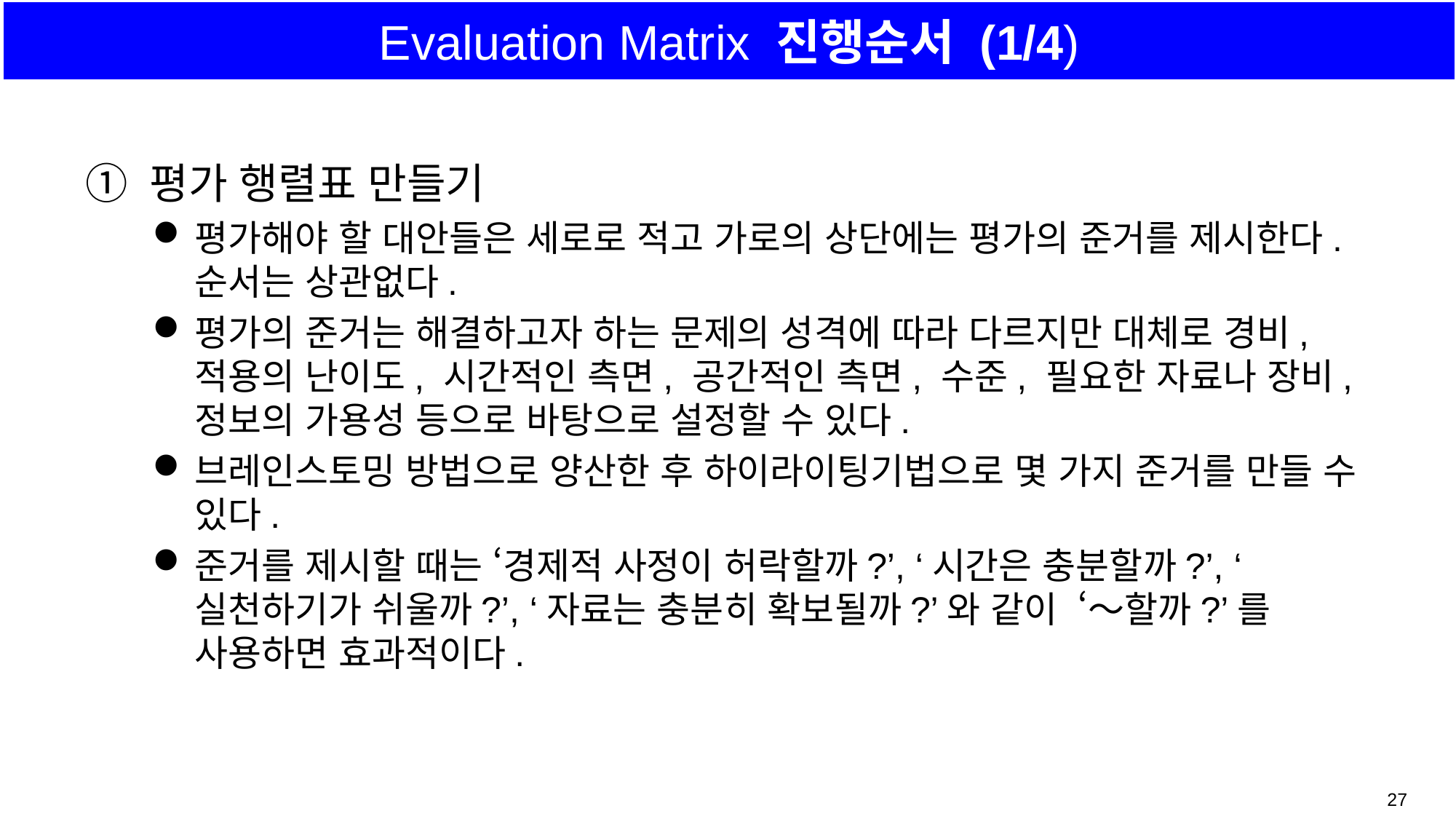

# Evaluation Matrix 진행순서 (1/4)
① 평가 행렬표 만들기
평가해야 할 대안들은 세로로 적고 가로의 상단에는 평가의 준거를 제시한다. 순서는 상관없다.
평가의 준거는 해결하고자 하는 문제의 성격에 따라 다르지만 대체로 경비, 적용의 난이도, 시간적인 측면, 공간적인 측면, 수준, 필요한 자료나 장비, 정보의 가용성 등으로 바탕으로 설정할 수 있다.
브레인스토밍 방법으로 양산한 후 하이라이팅기법으로 몇 가지 준거를 만들 수 있다.
준거를 제시할 때는 ‘경제적 사정이 허락할까?’, ‘시간은 충분할까?’, ‘실천하기가 쉬울까?’, ‘자료는 충분히 확보될까?’와 같이  ‘～할까?’를 사용하면 효과적이다.